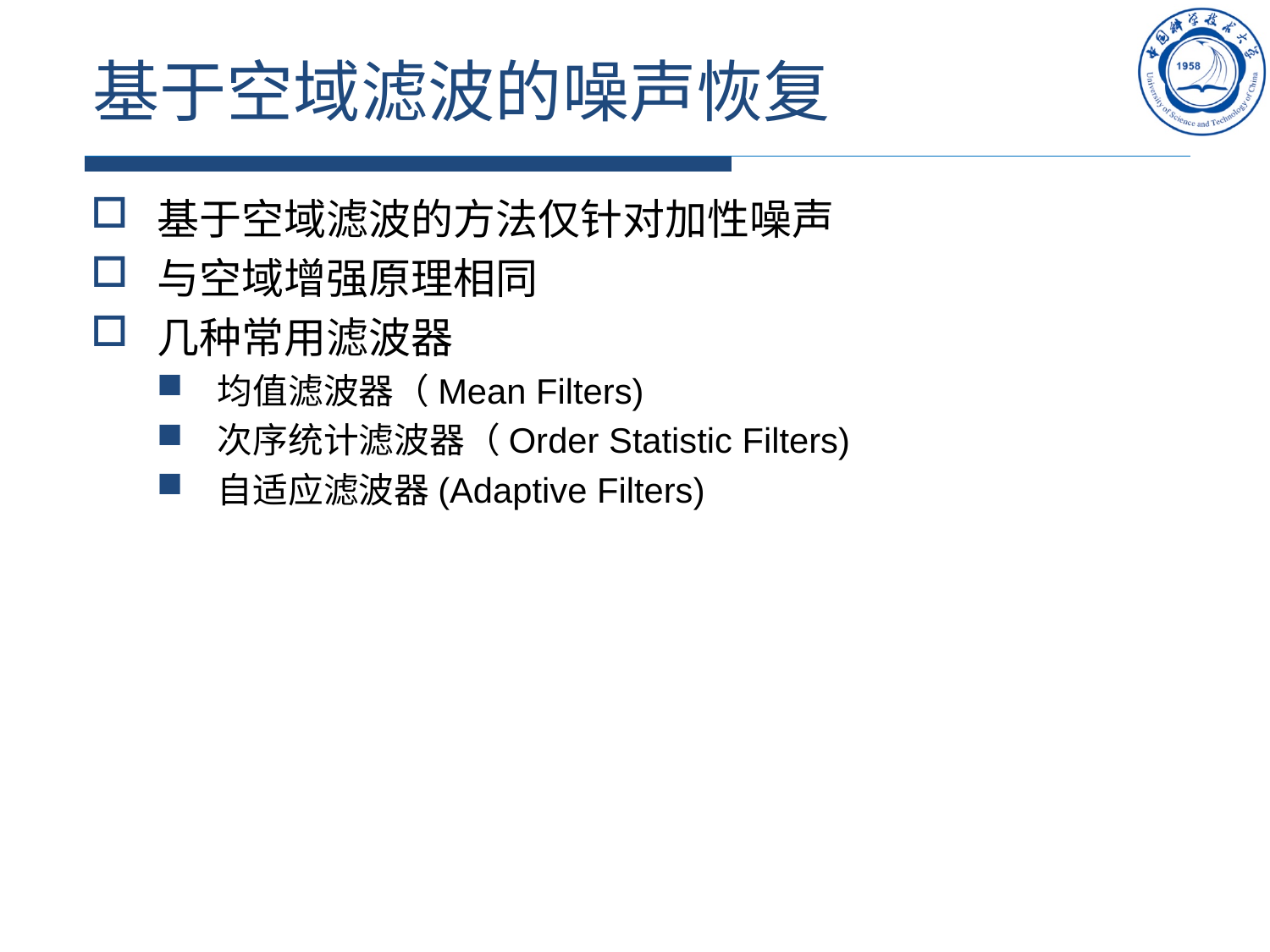

# 基于空域滤波的噪声恢复
基于空域滤波的方法仅针对加性噪声
与空域增强原理相同
几种常用滤波器
均值滤波器（Mean Filters)
次序统计滤波器（Order Statistic Filters)
自适应滤波器(Adaptive Filters)